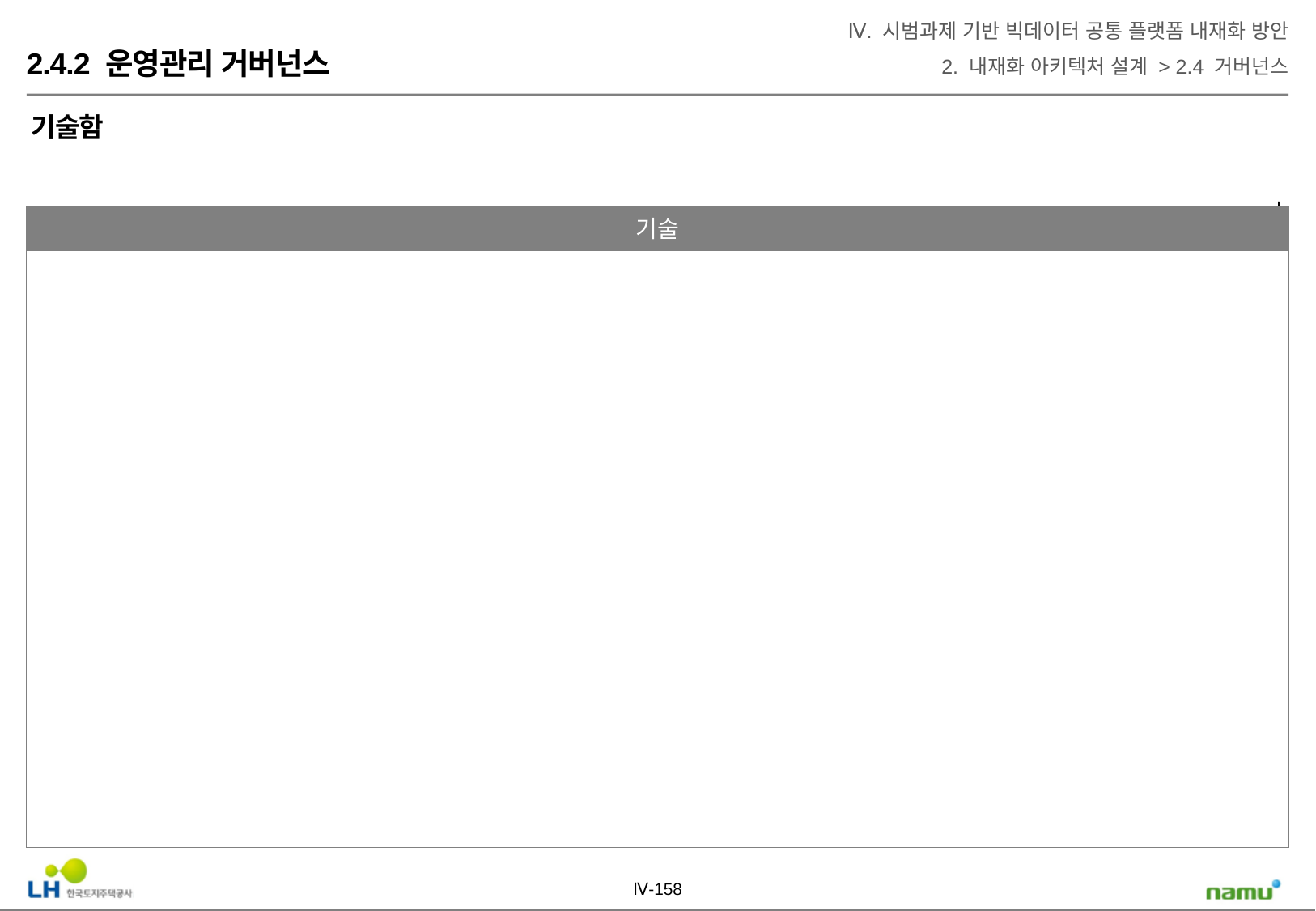

Ⅳ. 시범과제 기반 빅데이터 공통 플랫폼 내재화 방안
2. 내재화 아키텍처 설계 > 2.4 거버넌스
2.4.2 운영관리 거버넌스
기술함
기술